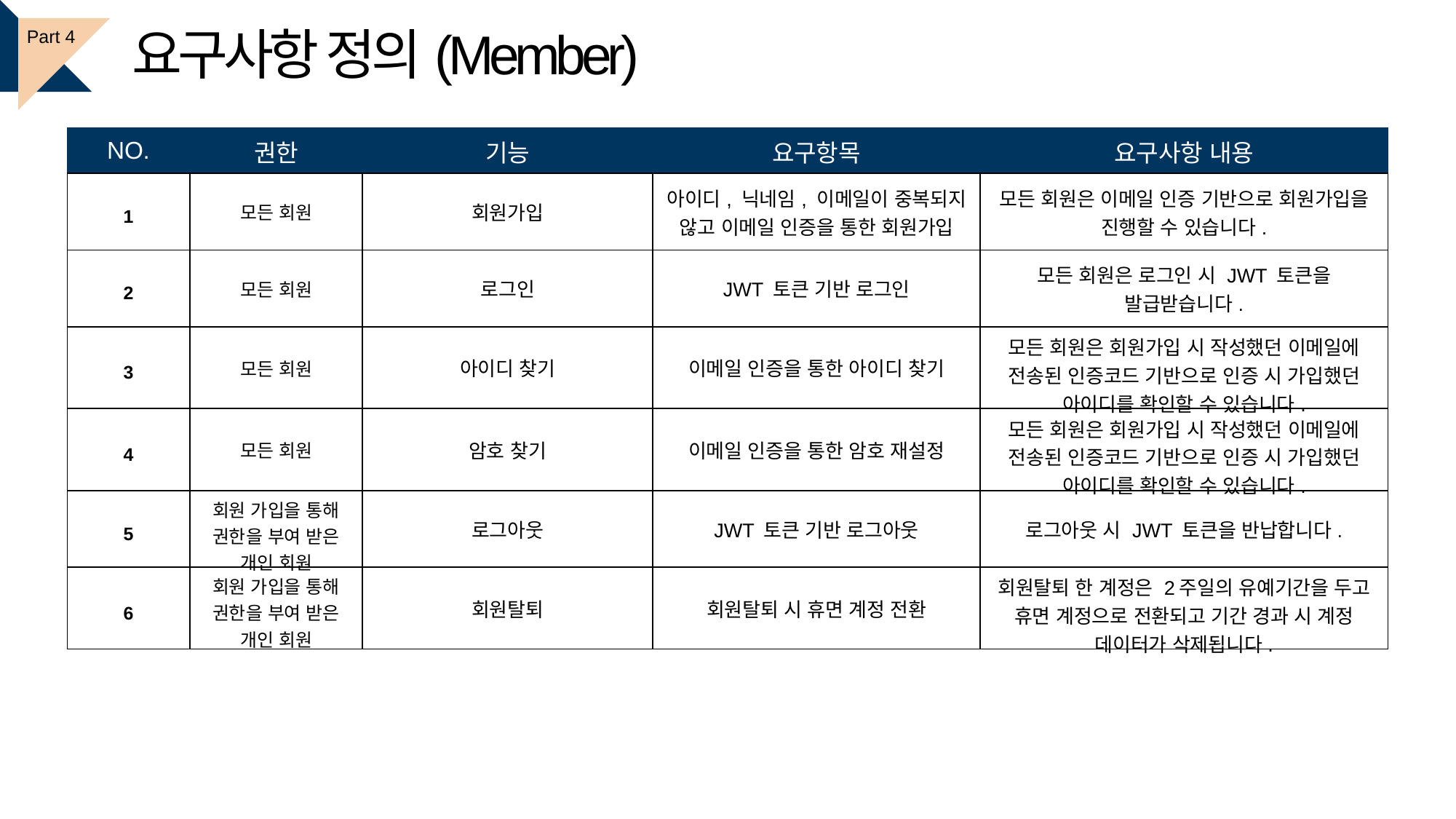

요구사항 정의(Member)

Part 4
| NO. | 권한 | 기능 | 요구항목 | 요구사항 내용 |
| --- | --- | --- | --- | --- |
| 1 | 모든 회원 | 회원가입 | 아이디, 닉네임, 이메일이 중복되지 않고 이메일 인증을 통한 회원가입 | 모든 회원은 이메일 인증 기반으로 회원가입을 진행할 수 있습니다. |
| 2 | 모든 회원 | 로그인 | JWT 토큰 기반 로그인 | 모든 회원은 로그인 시 JWT 토큰을 발급받습니다. |
| 3 | 모든 회원 | 아이디 찾기 | 이메일 인증을 통한 아이디 찾기 | 모든 회원은 회원가입 시 작성했던 이메일에 전송된 인증코드 기반으로 인증 시 가입했던 아이디를 확인할 수 있습니다. |
| 4 | 모든 회원 | 암호 찾기 | 이메일 인증을 통한 암호 재설정 | 모든 회원은 회원가입 시 작성했던 이메일에 전송된 인증코드 기반으로 인증 시 가입했던 아이디를 확인할 수 있습니다. |
| 5 | 회원 가입을 통해 권한을 부여 받은 개인 회원 | 로그아웃 | JWT 토큰 기반 로그아웃 | 로그아웃 시 JWT 토큰을 반납합니다. |
| 6 | 회원 가입을 통해 권한을 부여 받은 개인 회원 | 회원탈퇴 | 회원탈퇴 시 휴면 계정 전환 | 회원탈퇴 한 계정은 2주일의 유예기간을 두고 휴면 계정으로 전환되고 기간 경과 시 계정 데이터가 삭제됩니다. |